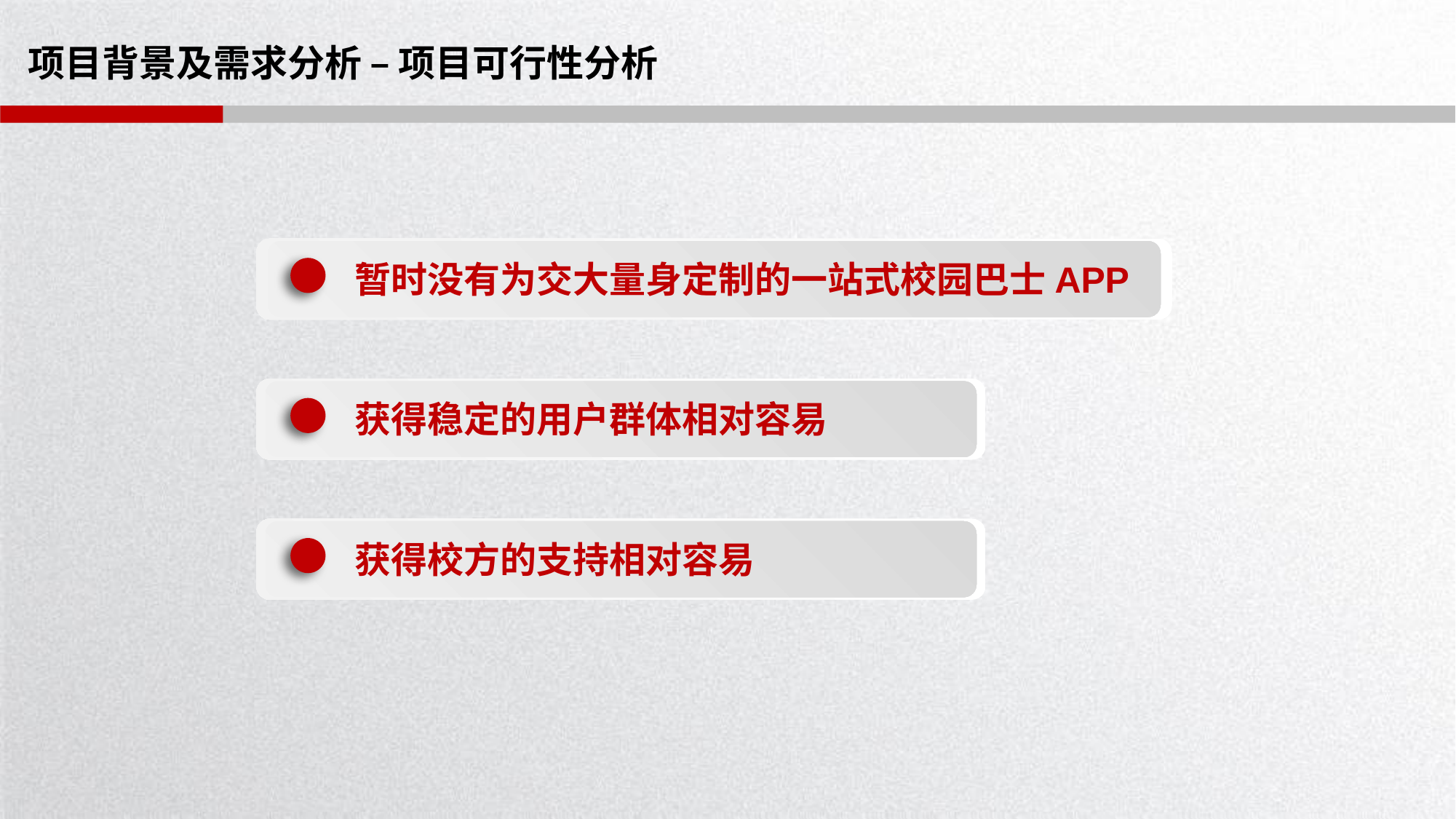

# 项目背景及需求分析 – 项目可行性分析

   暂时没有为交大量身定制的一站式校园巴士APP

   获得稳定的用户群体相对容易

   获得校方的支持相对容易